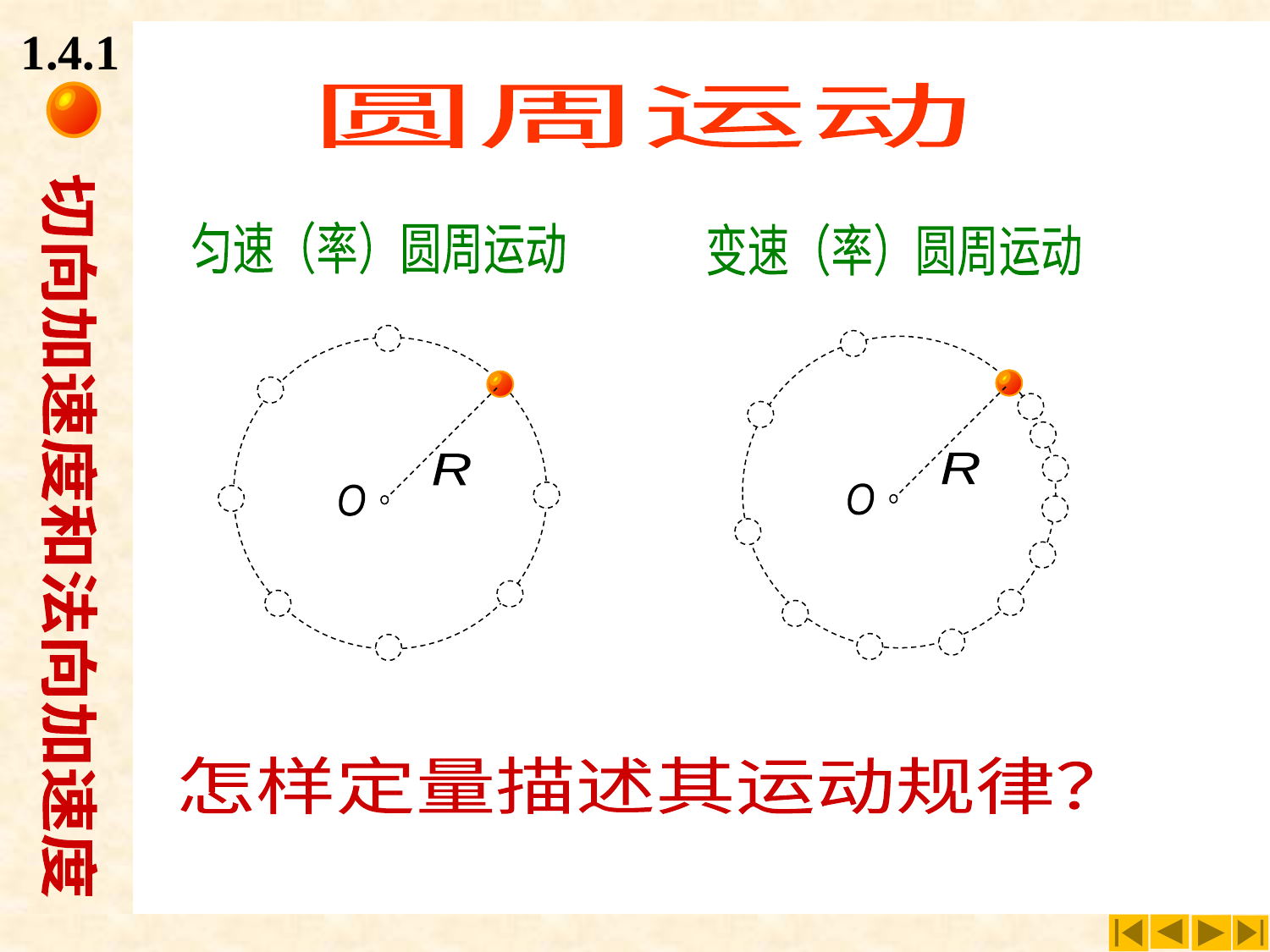

圆周运动
1.4.1
圆周运动

切向加速度和法向加速度
匀速（率）圆周运动
变速（率）圆周运动

R
O

R
O

怎样定量描述其运动规律？